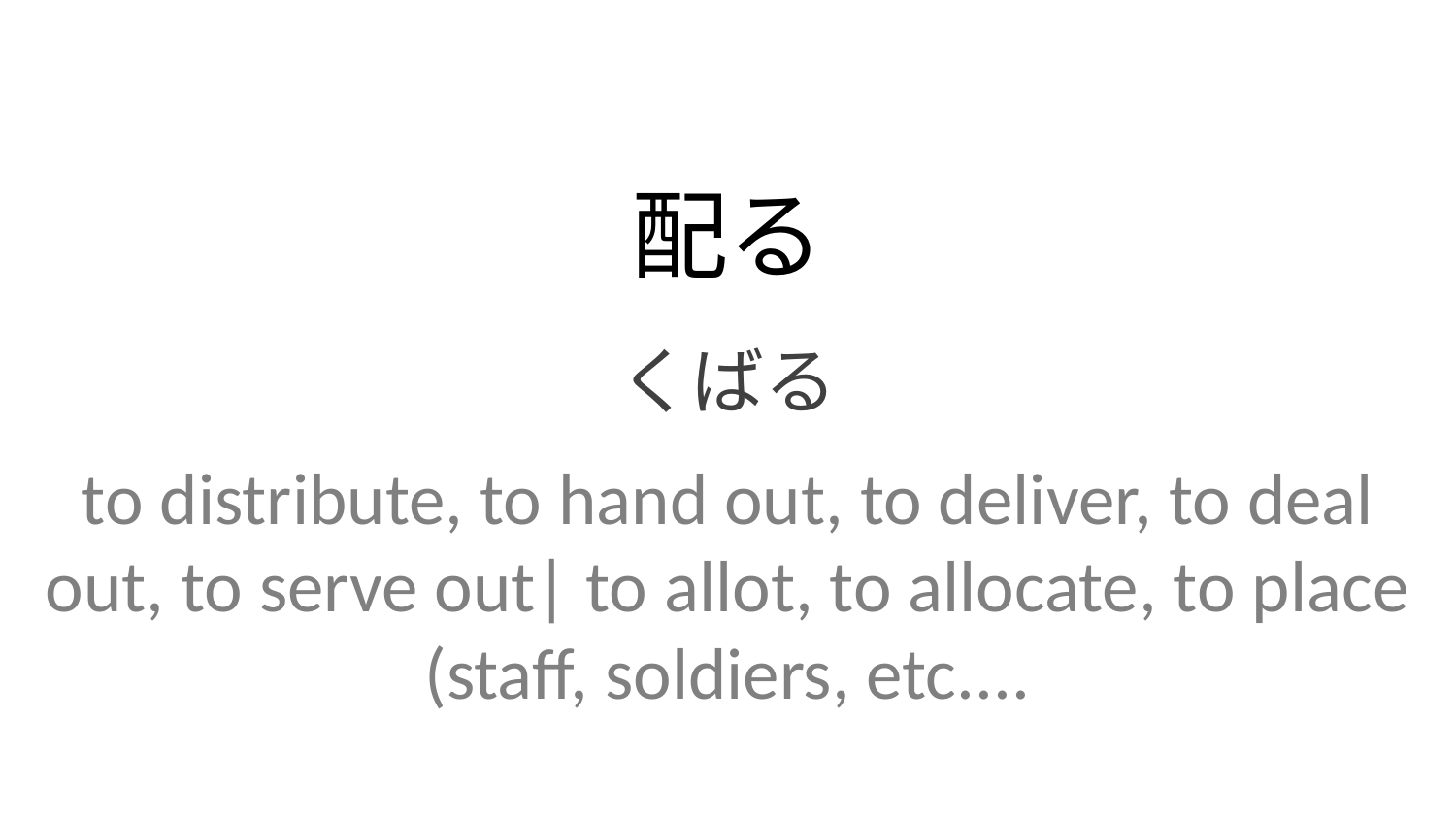

配る

くばる
to distribute, to hand out, to deliver, to deal out, to serve out| to allot, to allocate, to place (staff, soldiers, etc....